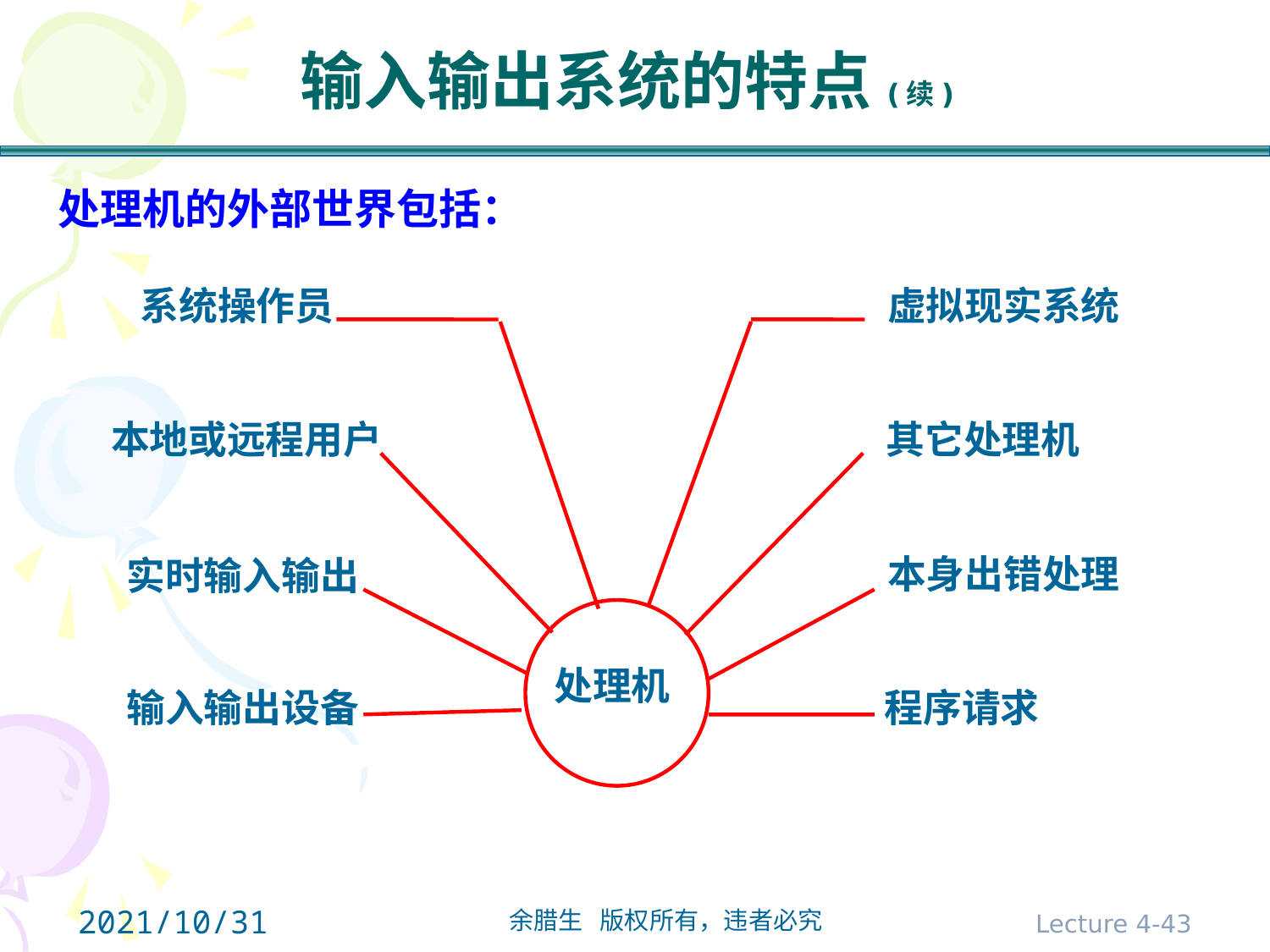

# 输入输出系统的特点(续)
处理机的外部世界包括：

系统操作员
虚拟现实系统

本地或远程用户
其它处理机

本身出错处理
实时输入输出

处理机
输入输出设备
程序请求

2021/10/31
Lecture 4-43